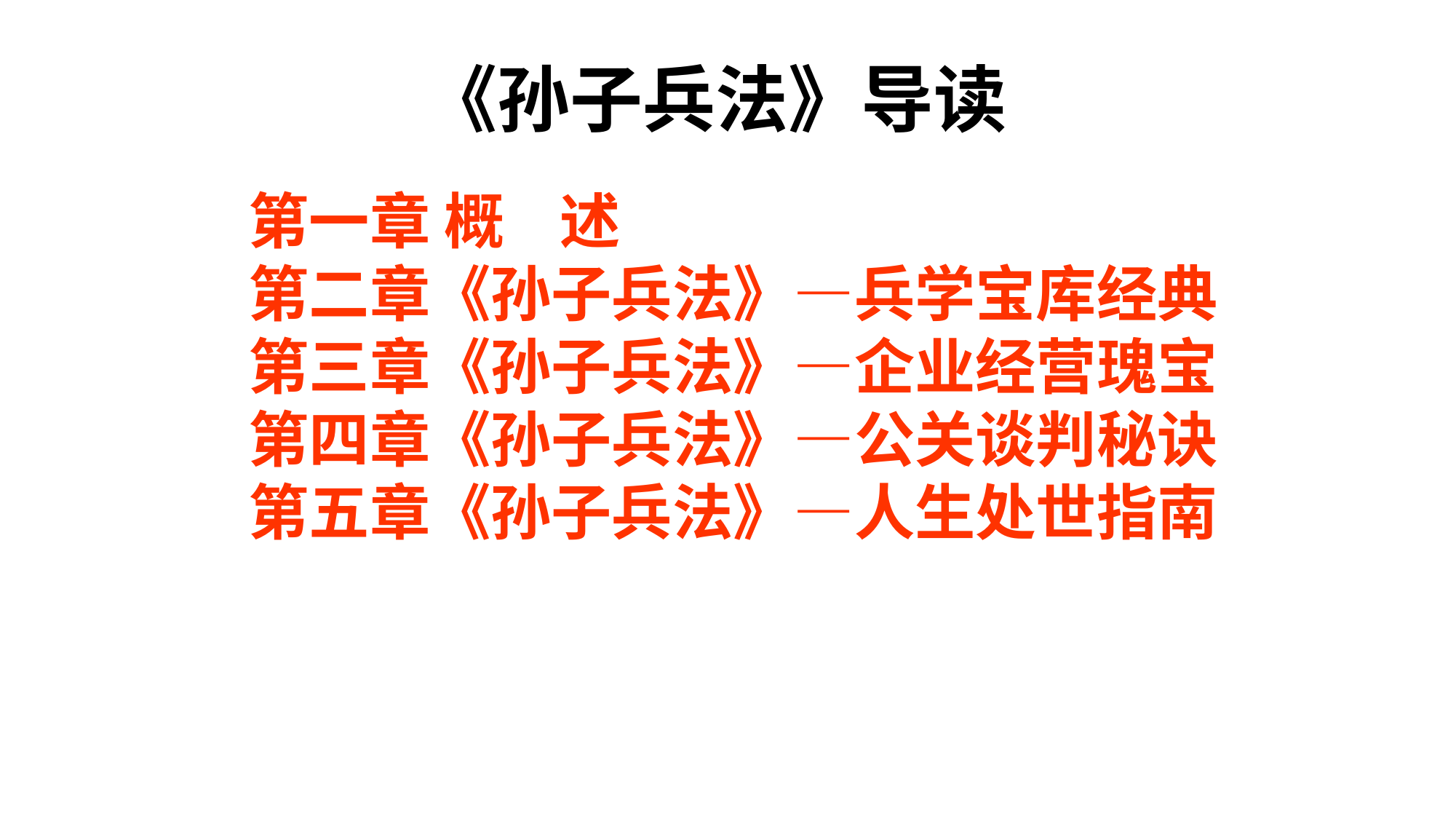

《孙子兵法》导读
第一章 概    述
第二章《孙子兵法》—兵学宝库经典
第三章《孙子兵法》—企业经营瑰宝
第四章《孙子兵法》—公关谈判秘诀
第五章《孙子兵法》—人生处世指南